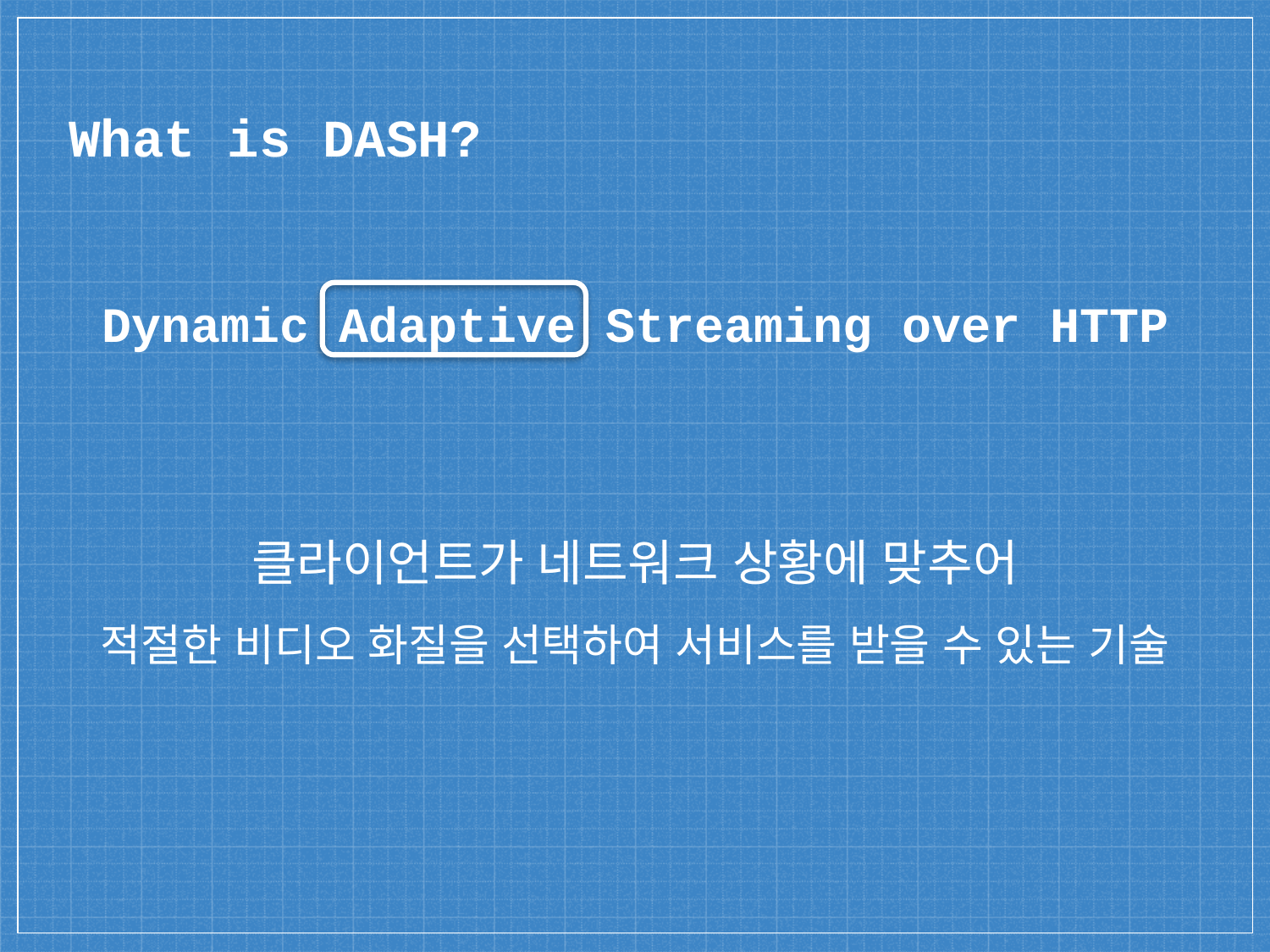

# What is DASH?

Dynamic Adaptive Streaming over HTTP

클라이언트가 네트워크 상황에 맞추어
적절한 비디오 화질을 선택하여 서비스를 받을 수 있는 기술